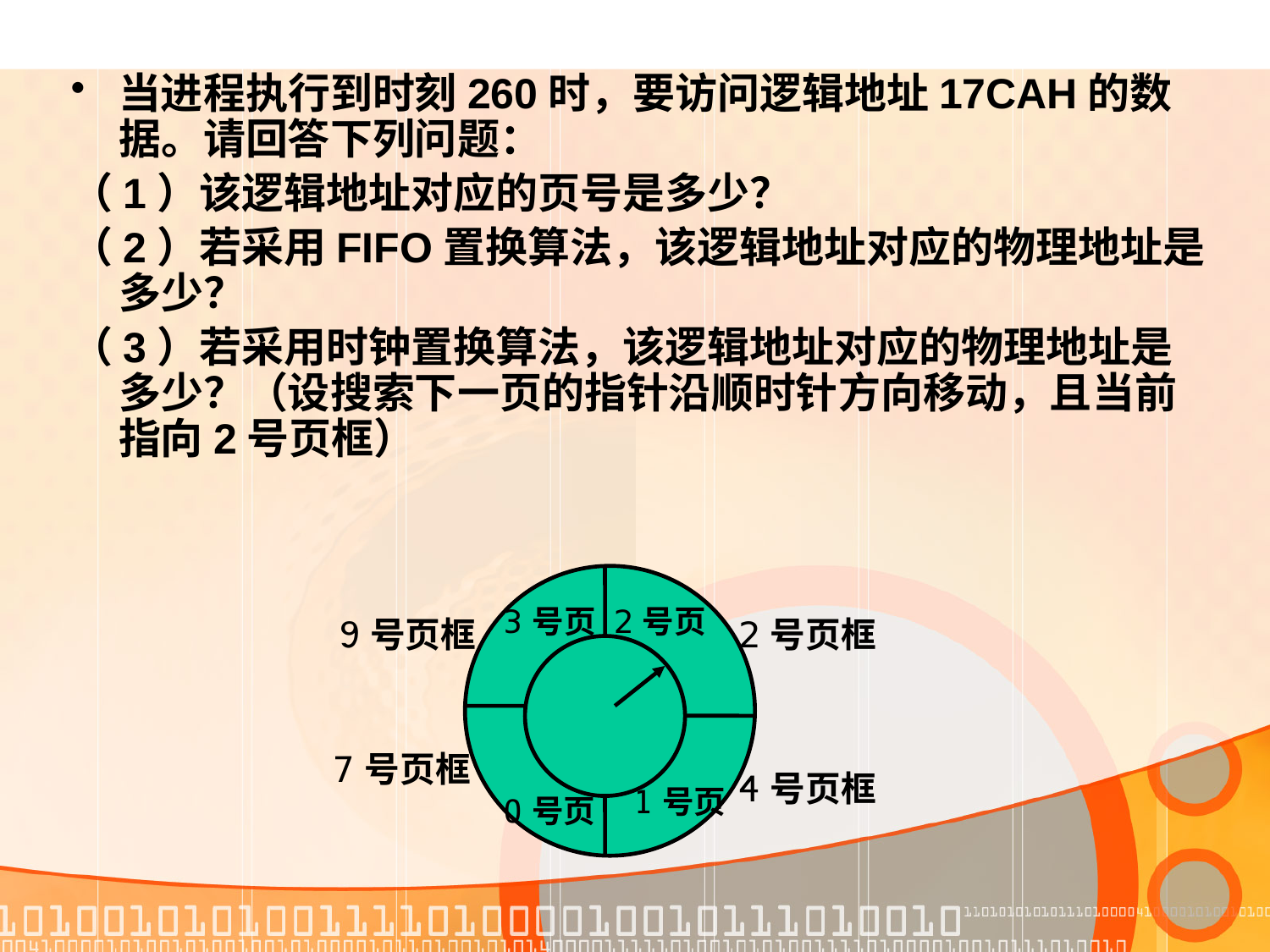

当进程执行到时刻260时，要访问逻辑地址17CAH的数据。请回答下列问题：
（1）该逻辑地址对应的页号是多少？
（2）若采用FIFO置换算法，该逻辑地址对应的物理地址是多少？
（3）若采用时钟置换算法，该逻辑地址对应的物理地址是多少？（设搜索下一页的指针沿顺时针方向移动，且当前指向2号页框）

3号页
2号页
9号页框
2号页框

7号页框
4号页框
1号页
0号页